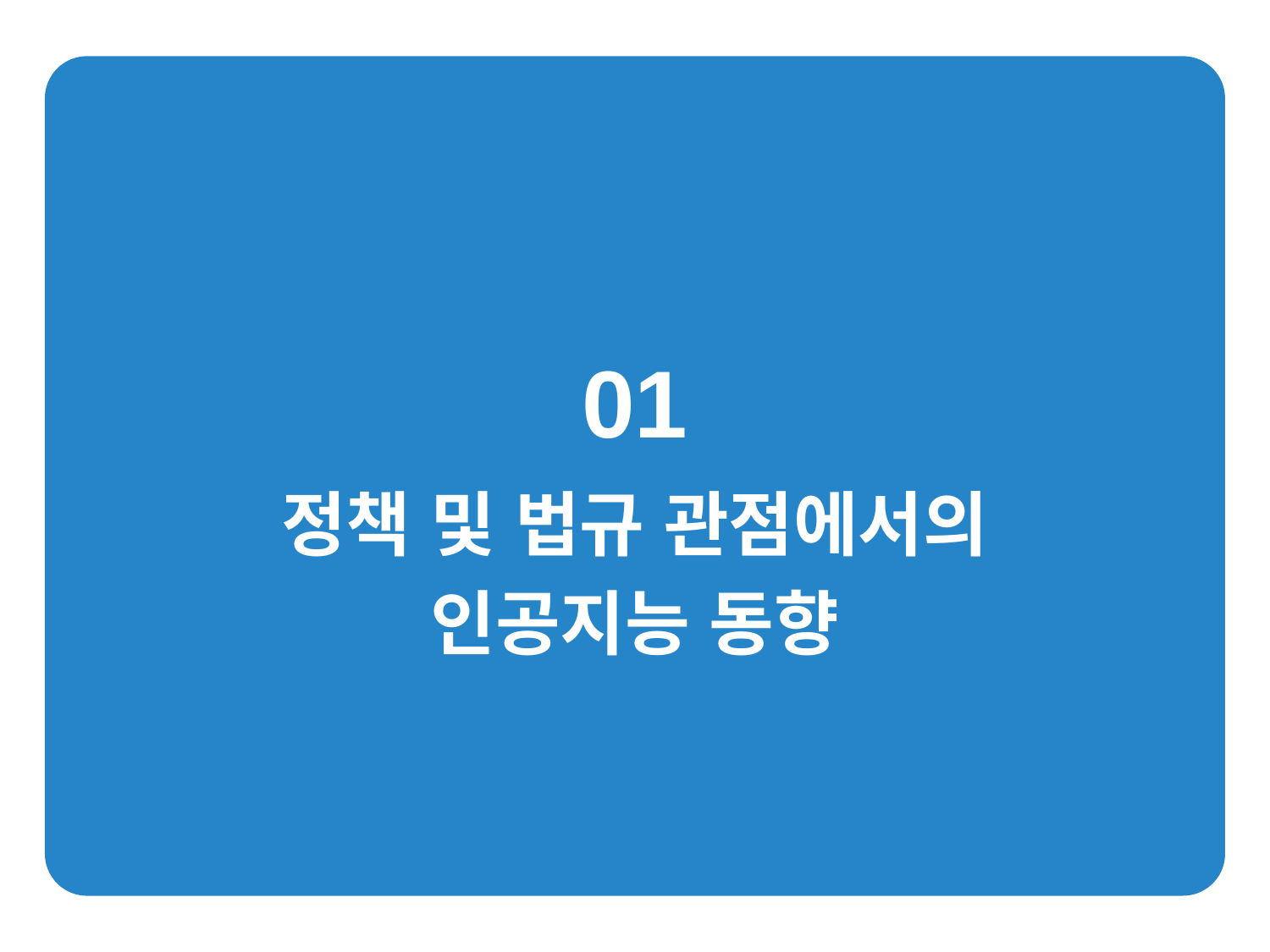

01
정책 및 법규 관점에서의
인공지능 동향